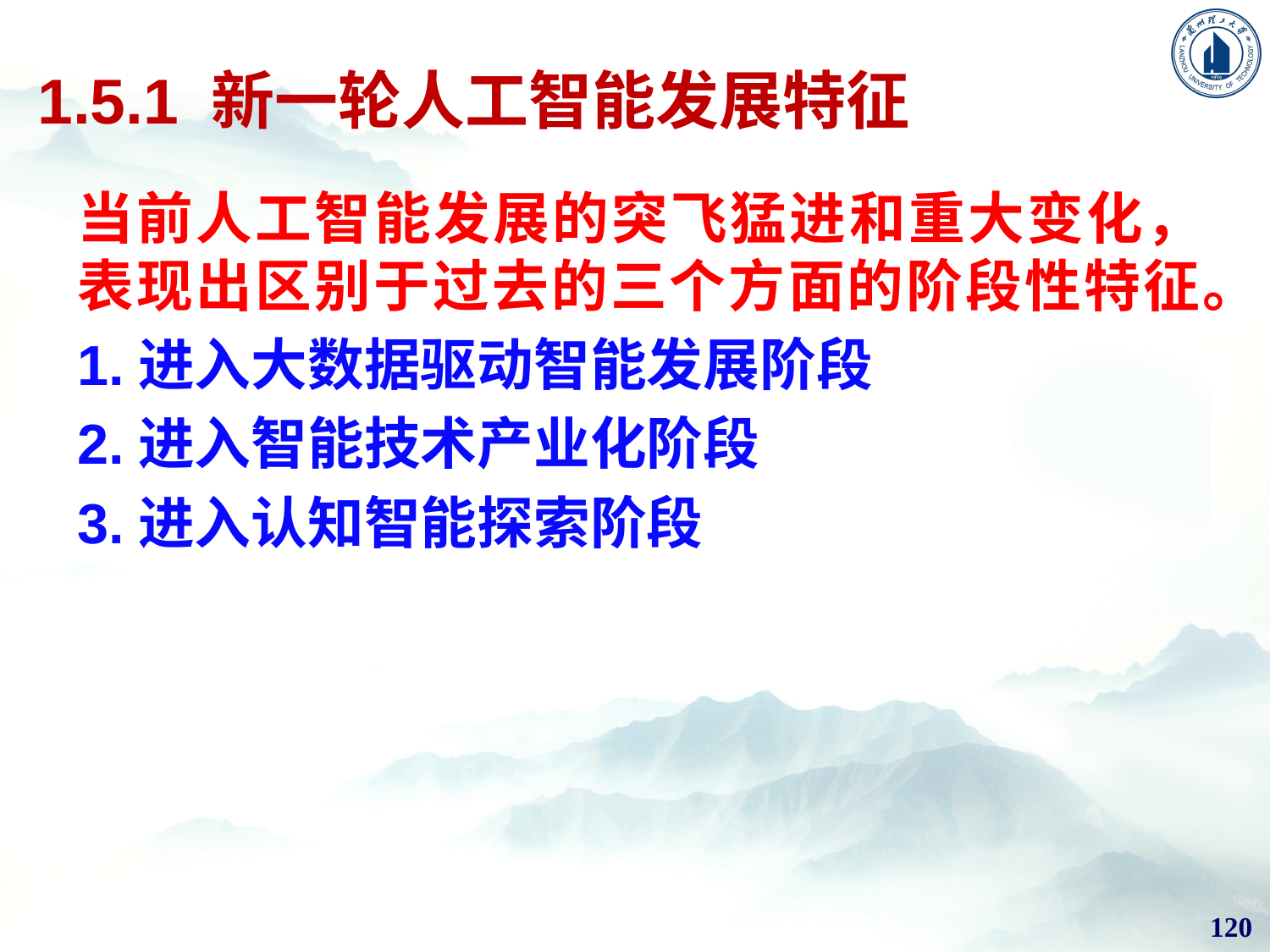

# 1.5.1 新一轮人工智能发展特征
当前人工智能发展的突飞猛进和重大变化，表现出区别于过去的三个方面的阶段性特征。
1.进入大数据驱动智能发展阶段
2.进入智能技术产业化阶段
3.进入认知智能探索阶段

120